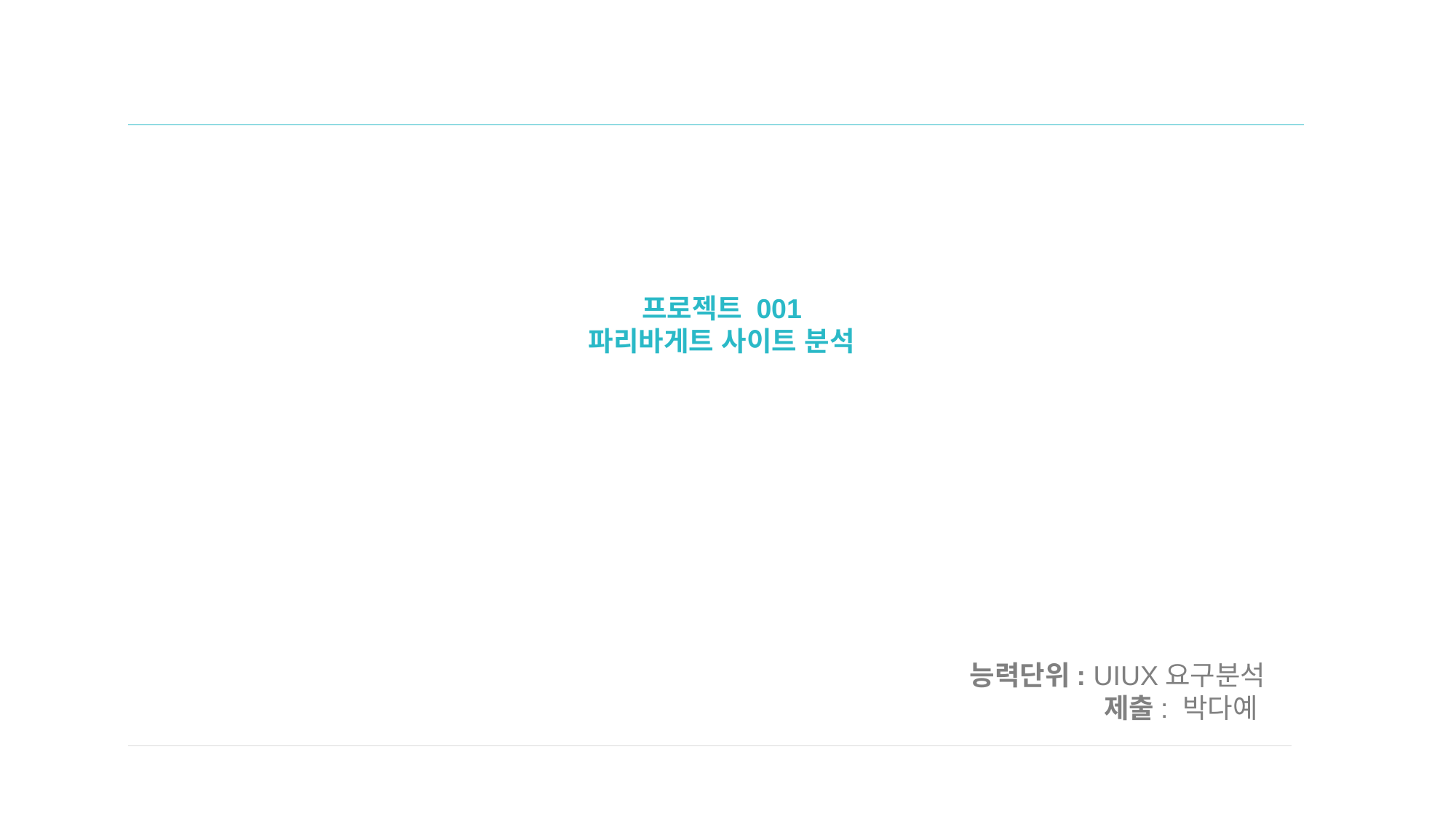

프로젝트 001
파리바게트 사이트 분석
능력단위: UIUX요구분석
제출: 박다예